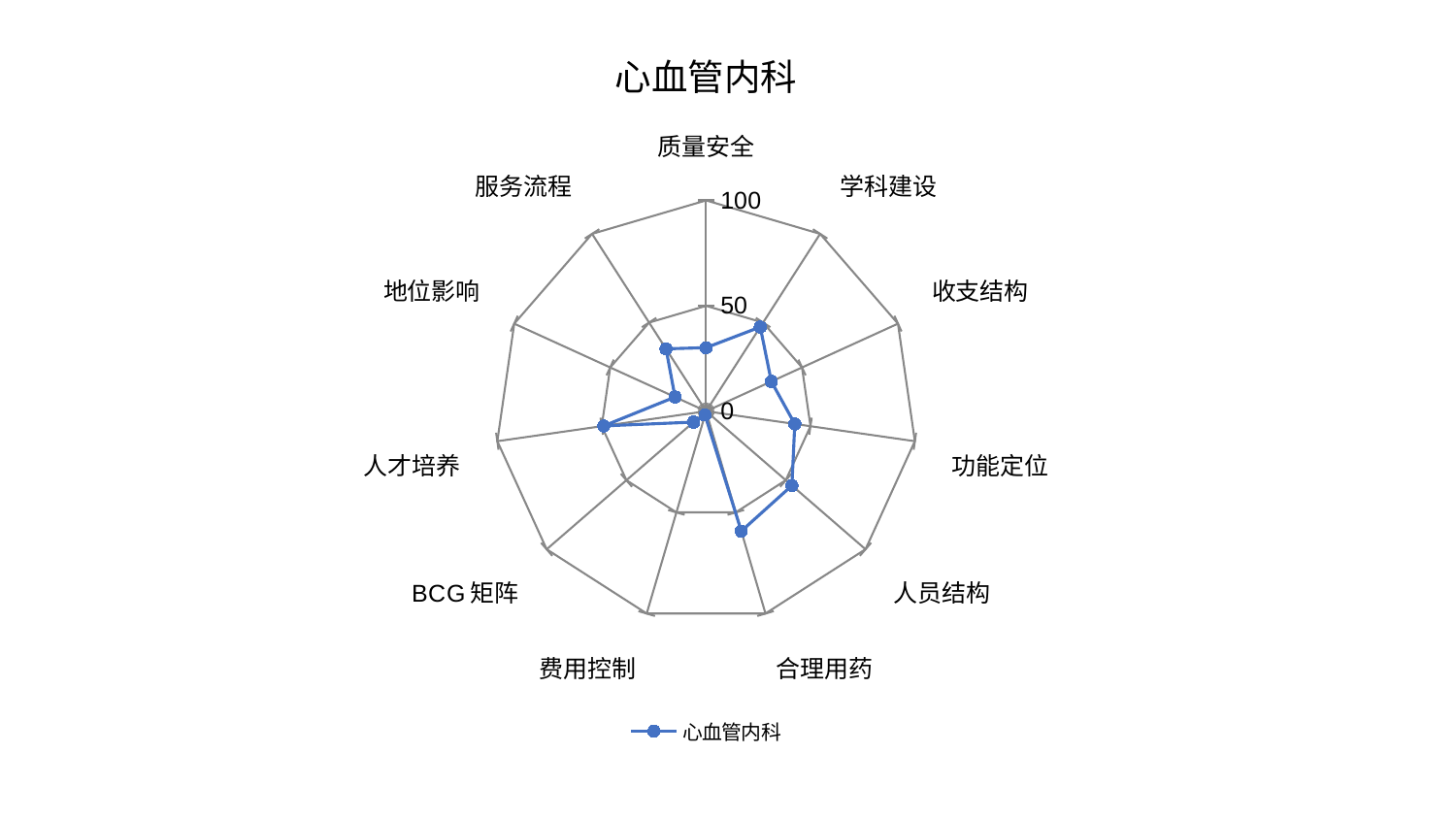

### Chart: 心血管内科

| Category | 心血管内科 |
|---|---|
| 质量安全 | 30.15631794965946 |
| 学科建设 | 47.5034790660825 |
| 收支结构 | 34.013066358084025 |
| 功能定位 | 42.49704792147025 |
| 人员结构 | 53.84051276057573 |
| 合理用药 | 59.275473995818 |
| 费用控制 | 1.9152046087067724 |
| BCG矩阵 | 7.8982571192544295 |
| 人才培养 | 49.0474746161207 |
| 地位影响 | 16.213209325380337 |
| 服务流程 | 35.182041512480204 |
167